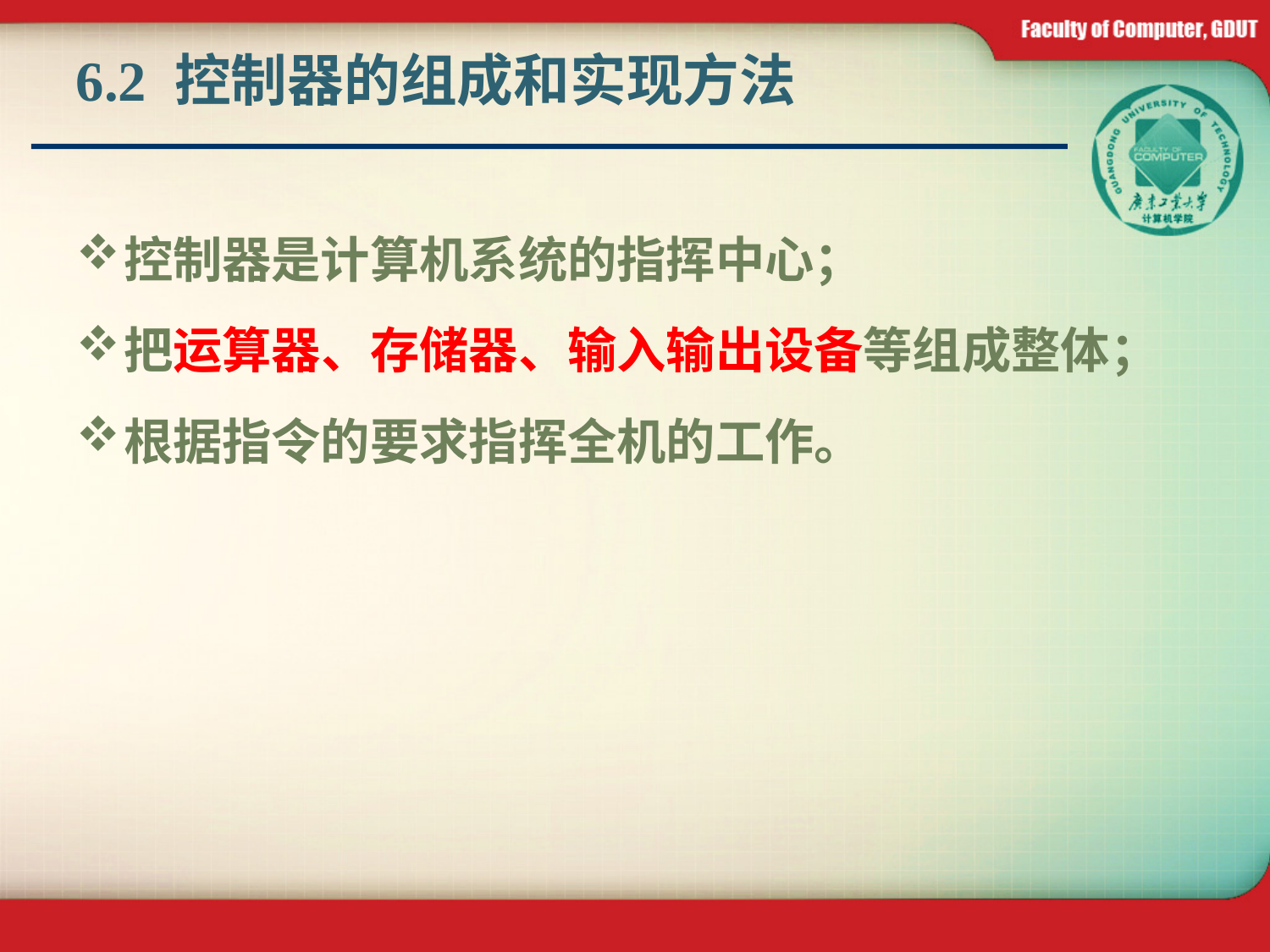

# 6.2 控制器的组成和实现方法
控制器是计算机系统的指挥中心；
把运算器、存储器、输入输出设备等组成整体；
根据指令的要求指挥全机的工作。